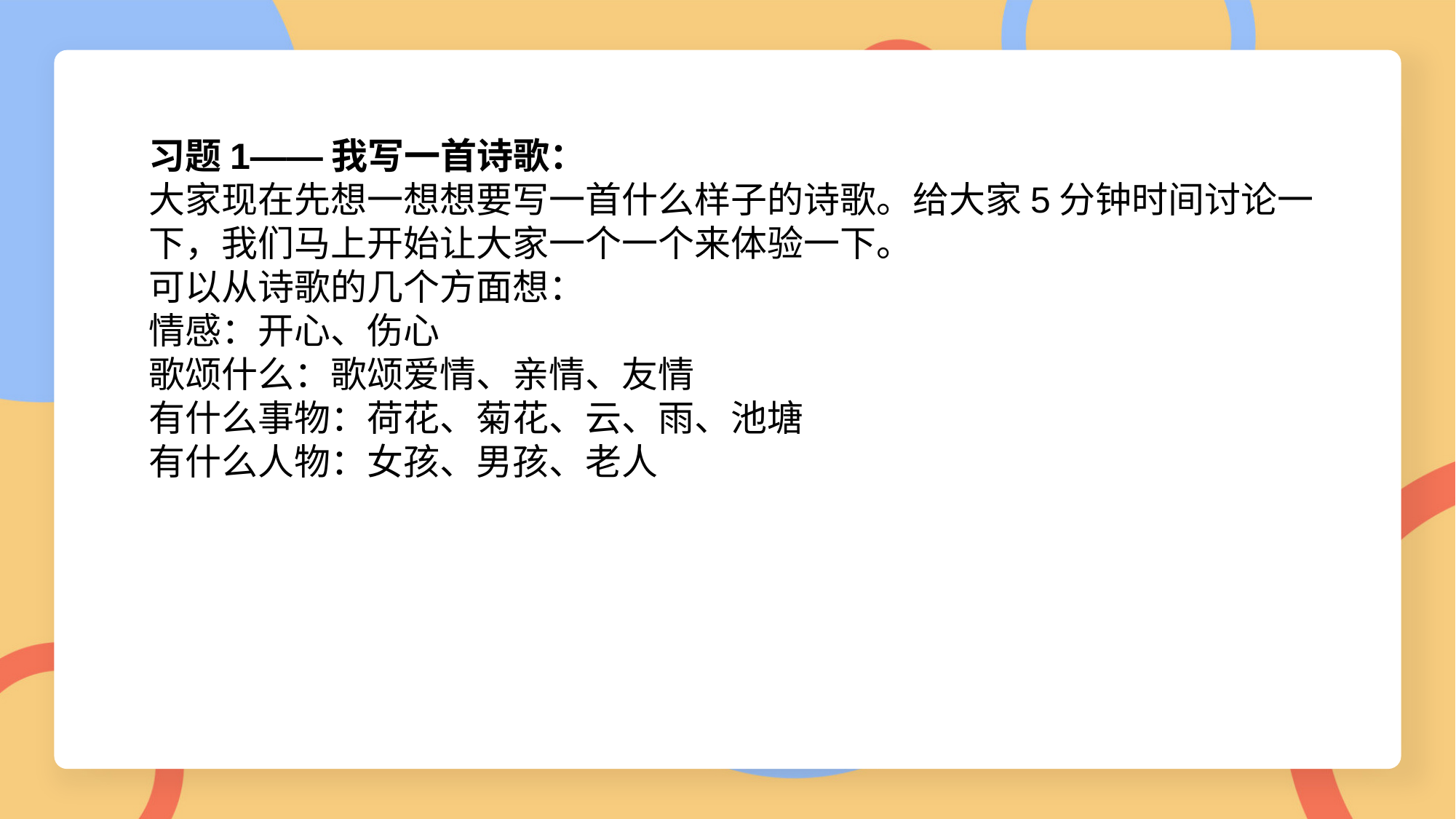

习题1——我写一首诗歌：
大家现在先想一想想要写一首什么样子的诗歌。给大家5分钟时间讨论一下，我们马上开始让大家一个一个来体验一下。
可以从诗歌的几个方面想：
情感：开心、伤心
歌颂什么：歌颂爱情、亲情、友情
有什么事物：荷花、菊花、云、雨、池塘
有什么人物：女孩、男孩、老人